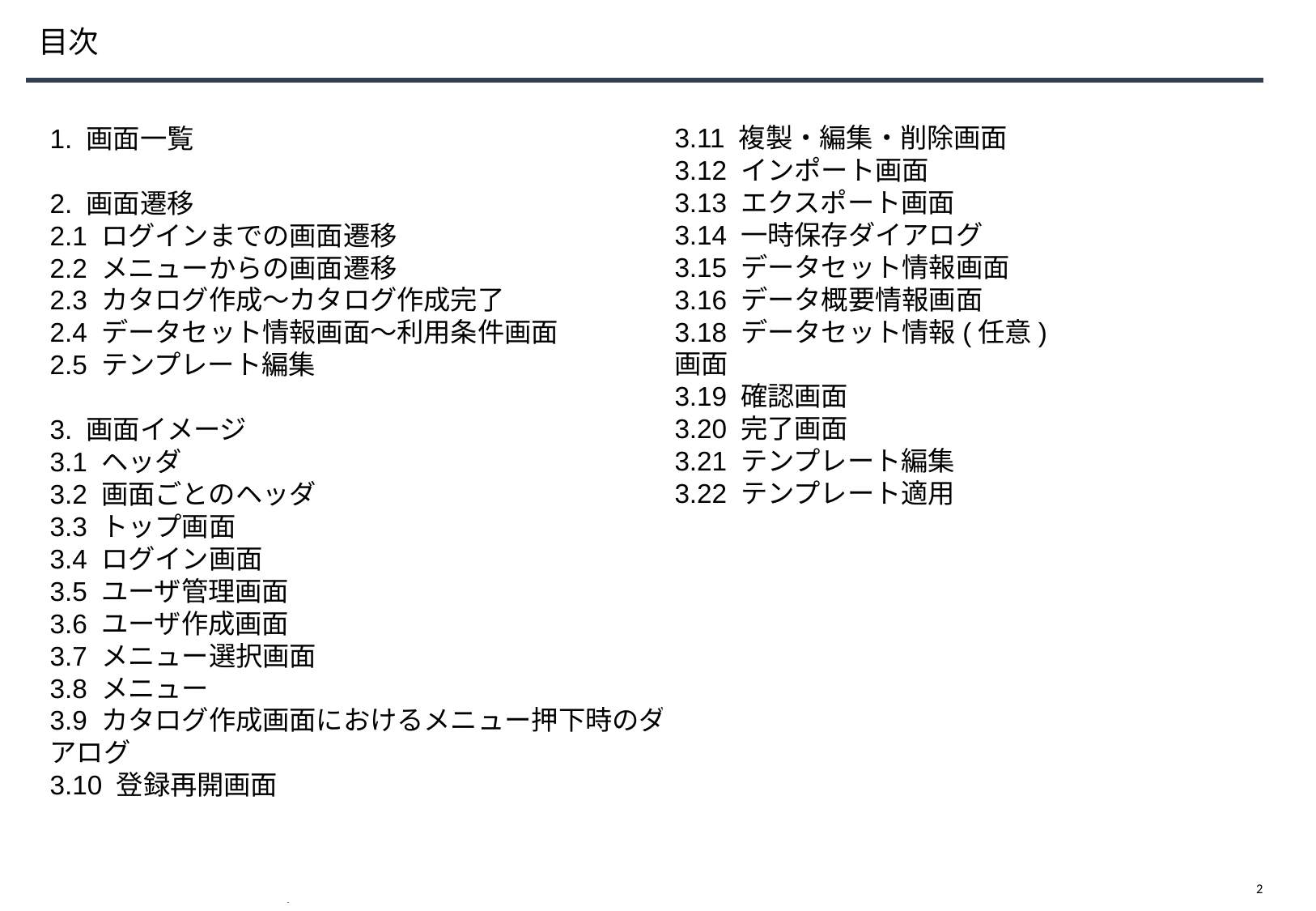

目次
3.11 複製・編集・削除画面
3.12 インポート画面
3.13 エクスポート画面
3.14 一時保存ダイアログ
3.15 データセット情報画面
3.16 データ概要情報画面
3.18 データセット情報(任意)画面
3.19 確認画面
3.20 完了画面
3.21 テンプレート編集
3.22 テンプレート適用

1. 画面一覧

2. 画面遷移
2.1 ログインまでの画面遷移
2.2 メニューからの画面遷移
2.3 カタログ作成～カタログ作成完了
2.4 データセット情報画面～利用条件画面
2.5 テンプレート編集

3. 画面イメージ
3.1 ヘッダ
3.2 画面ごとのヘッダ
3.3 トップ画面
3.4 ログイン画面
3.5 ユーザ管理画面
3.6 ユーザ作成画面
3.7 メニュー選択画面
3.8 メニュー
3.9 カタログ作成画面におけるメニュー押下時のダイアログ
3.10 登録再開画面